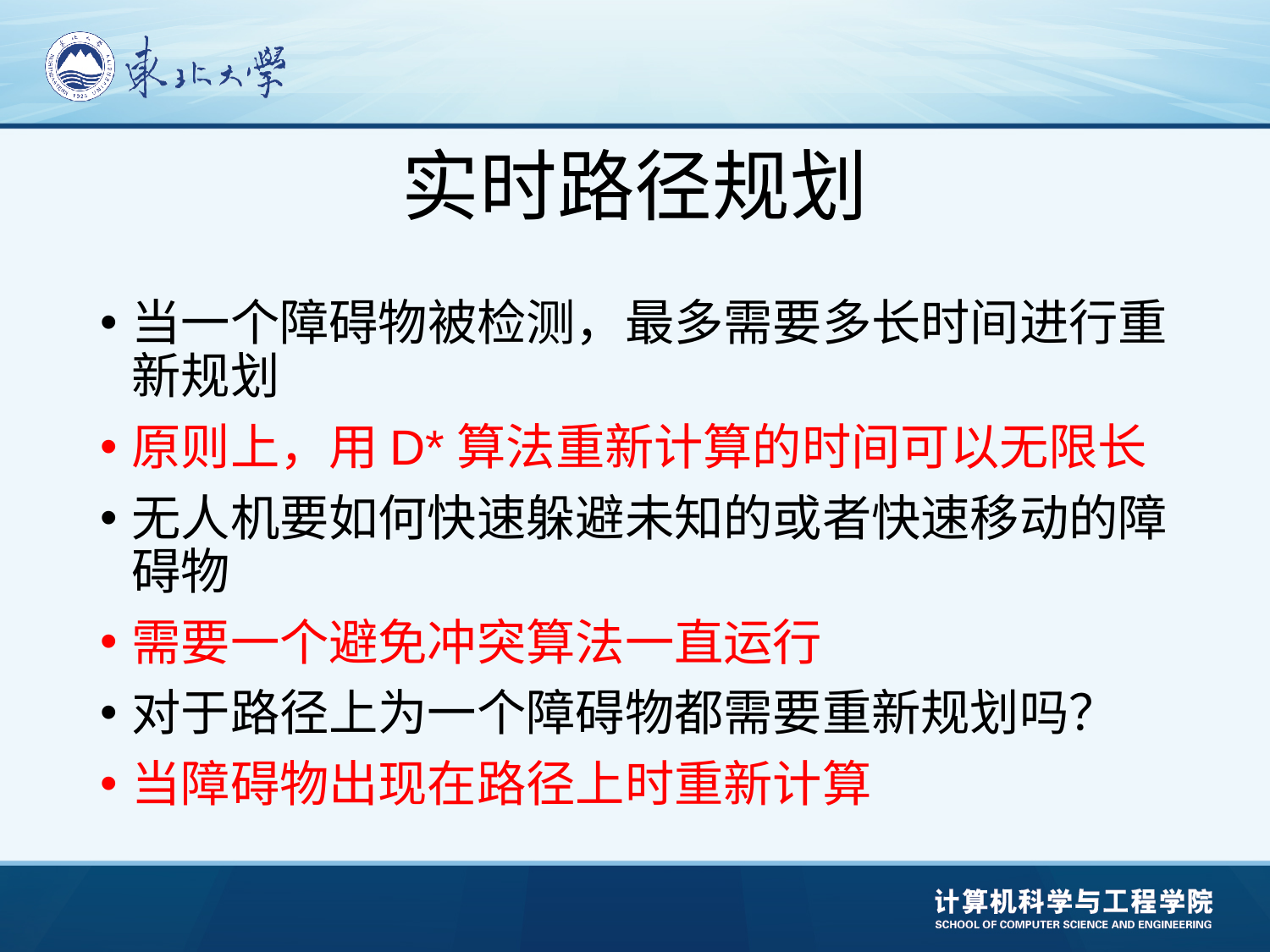

# 实时路径规划
当一个障碍物被检测，最多需要多长时间进行重新规划
原则上，用D*算法重新计算的时间可以无限长
无人机要如何快速躲避未知的或者快速移动的障碍物
需要一个避免冲突算法一直运行
对于路径上为一个障碍物都需要重新规划吗？
当障碍物出现在路径上时重新计算